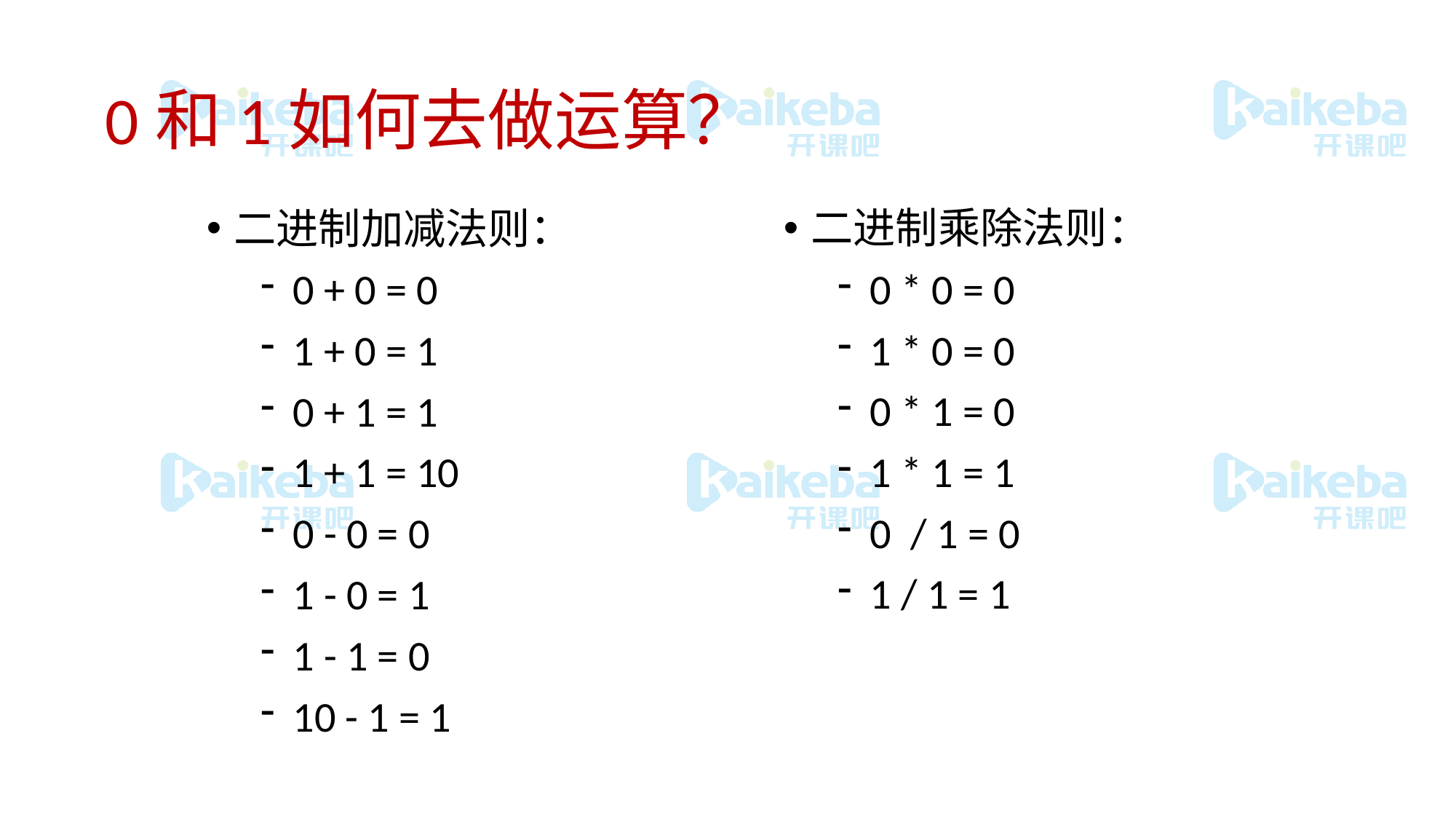

# 0和1如何去做运算？
二进制加减法则：
0 + 0 = 0
1 + 0 = 1
0 + 1 = 1
1 + 1 = 10
0 - 0 = 0
1 - 0 = 1
1 - 1 = 0
10 - 1 = 1

二进制乘除法则：
0 * 0 = 0
1 * 0 = 0
0 * 1 = 0
1 * 1 = 1
0  / 1 = 0
1 / 1 = 1